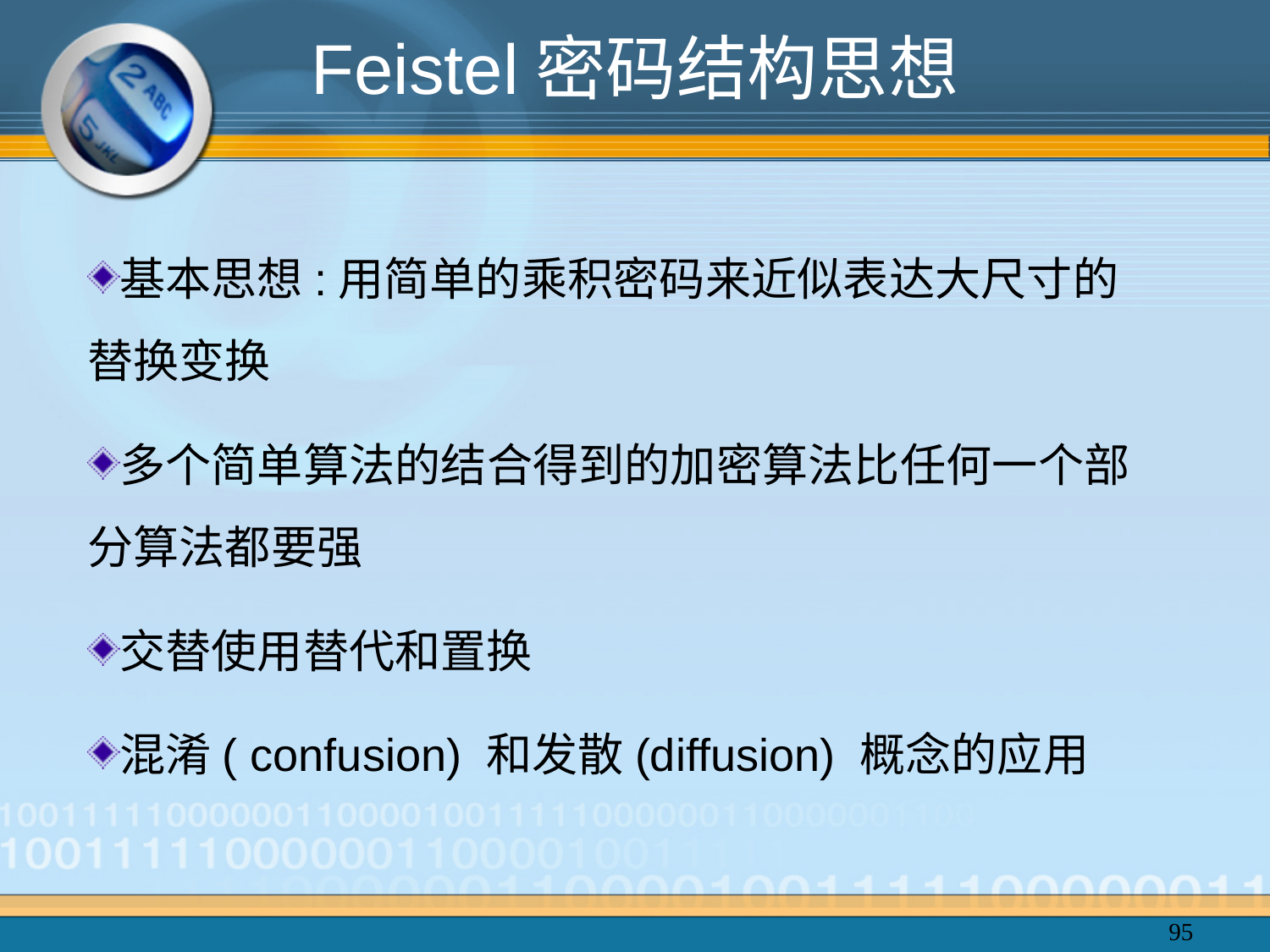

# Feistel密码结构思想
基本思想:用简单的乘积密码来近似表达大尺寸的替换变换
多个简单算法的结合得到的加密算法比任何一个部分算法都要强
交替使用替代和置换
混淆( confusion) 和发散(diffusion) 概念的应用
95